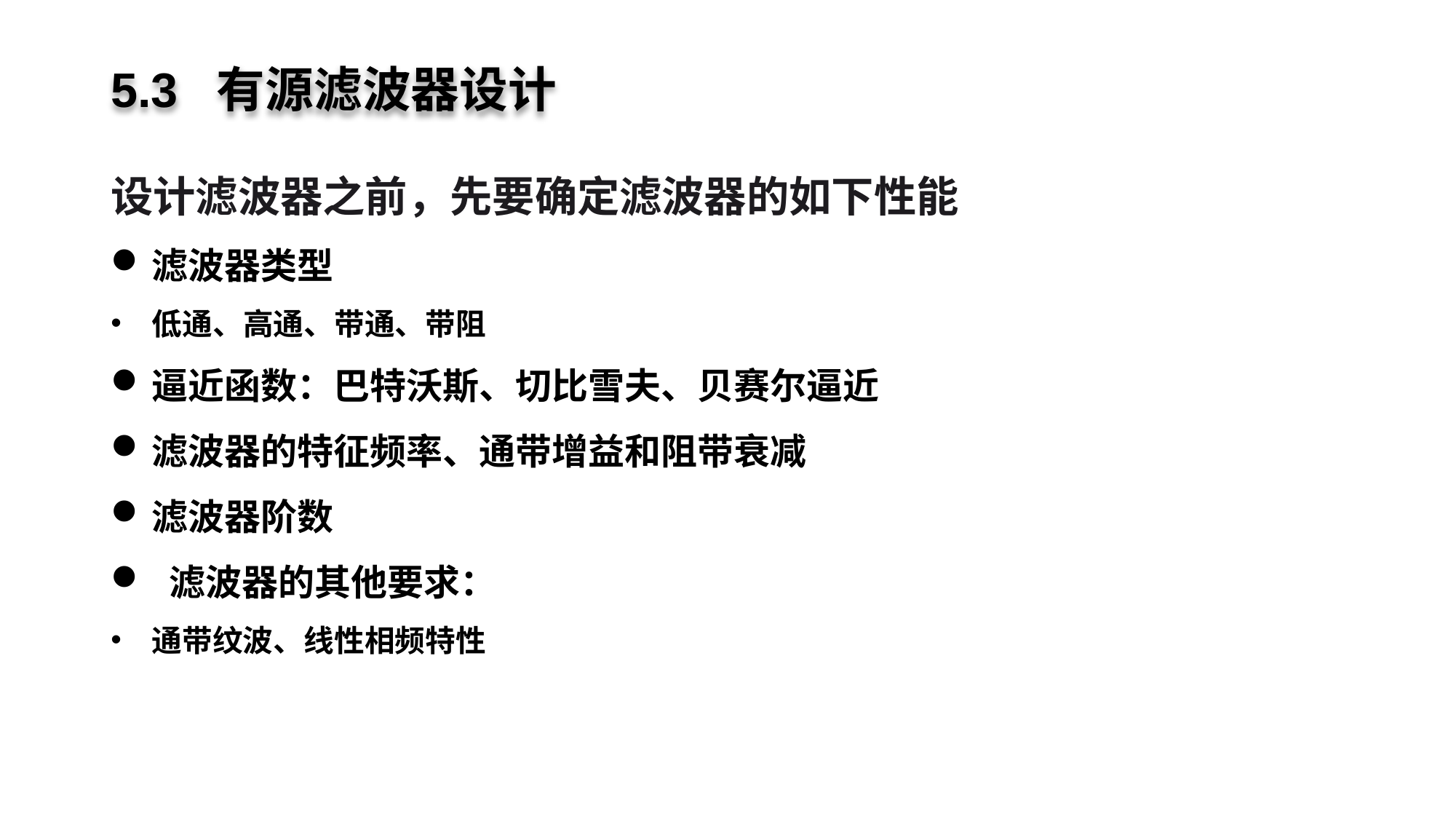

# 5.3  有源滤波器设计
设计滤波器之前，先要确定滤波器的如下性能
滤波器类型
低通、高通、带通、带阻
逼近函数：巴特沃斯、切比雪夫、贝赛尔逼近
滤波器的特征频率、通带增益和阻带衰减
滤波器阶数
 滤波器的其他要求：
通带纹波、线性相频特性